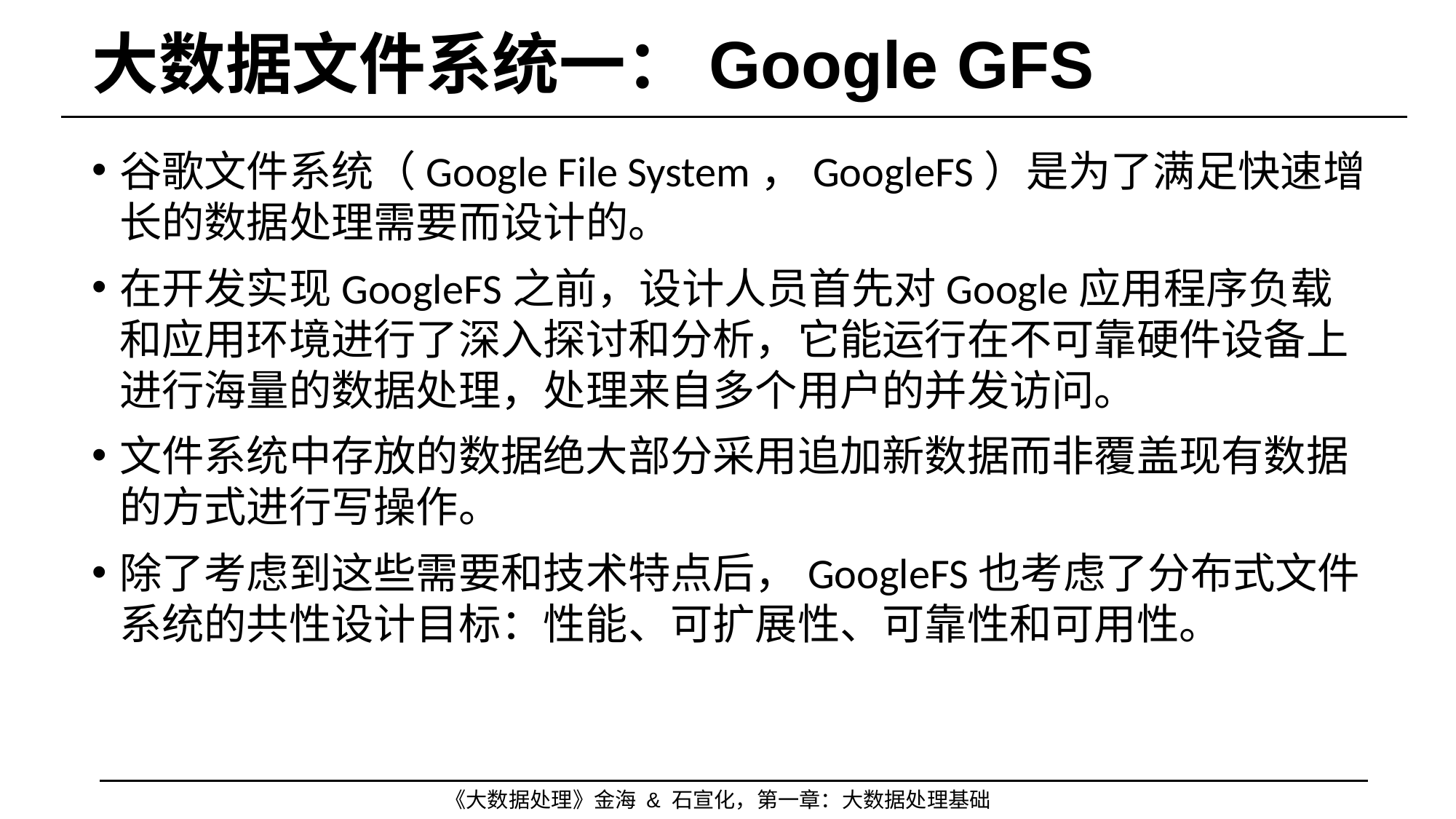

# 大数据文件系统一：Google GFS
谷歌文件系统（Google File System，GoogleFS）是为了满足快速增长的数据处理需要而设计的。
在开发实现GoogleFS之前，设计人员首先对Google应用程序负载和应用环境进行了深入探讨和分析，它能运行在不可靠硬件设备上进行海量的数据处理，处理来自多个用户的并发访问。
文件系统中存放的数据绝大部分采用追加新数据而非覆盖现有数据的方式进行写操作。
除了考虑到这些需要和技术特点后，GoogleFS也考虑了分布式文件系统的共性设计目标：性能、可扩展性、可靠性和可用性。